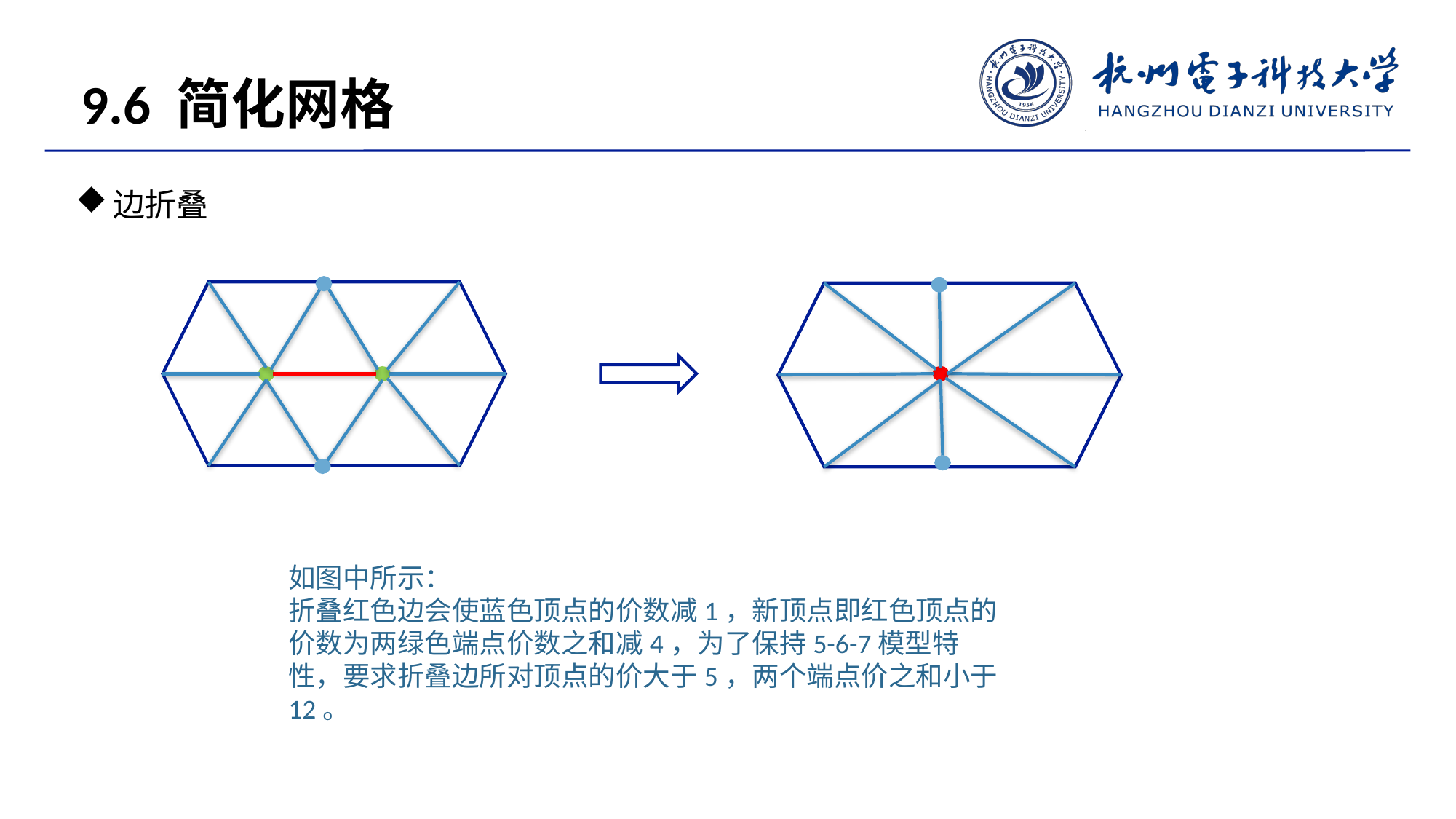

9.6 简化网格
边折叠

如图中所示：
折叠红色边会使蓝色顶点的价数减1，新顶点即红色顶点的价数为两绿色端点价数之和减4，为了保持5-6-7模型特性，要求折叠边所对顶点的价大于5，两个端点价之和小于12。